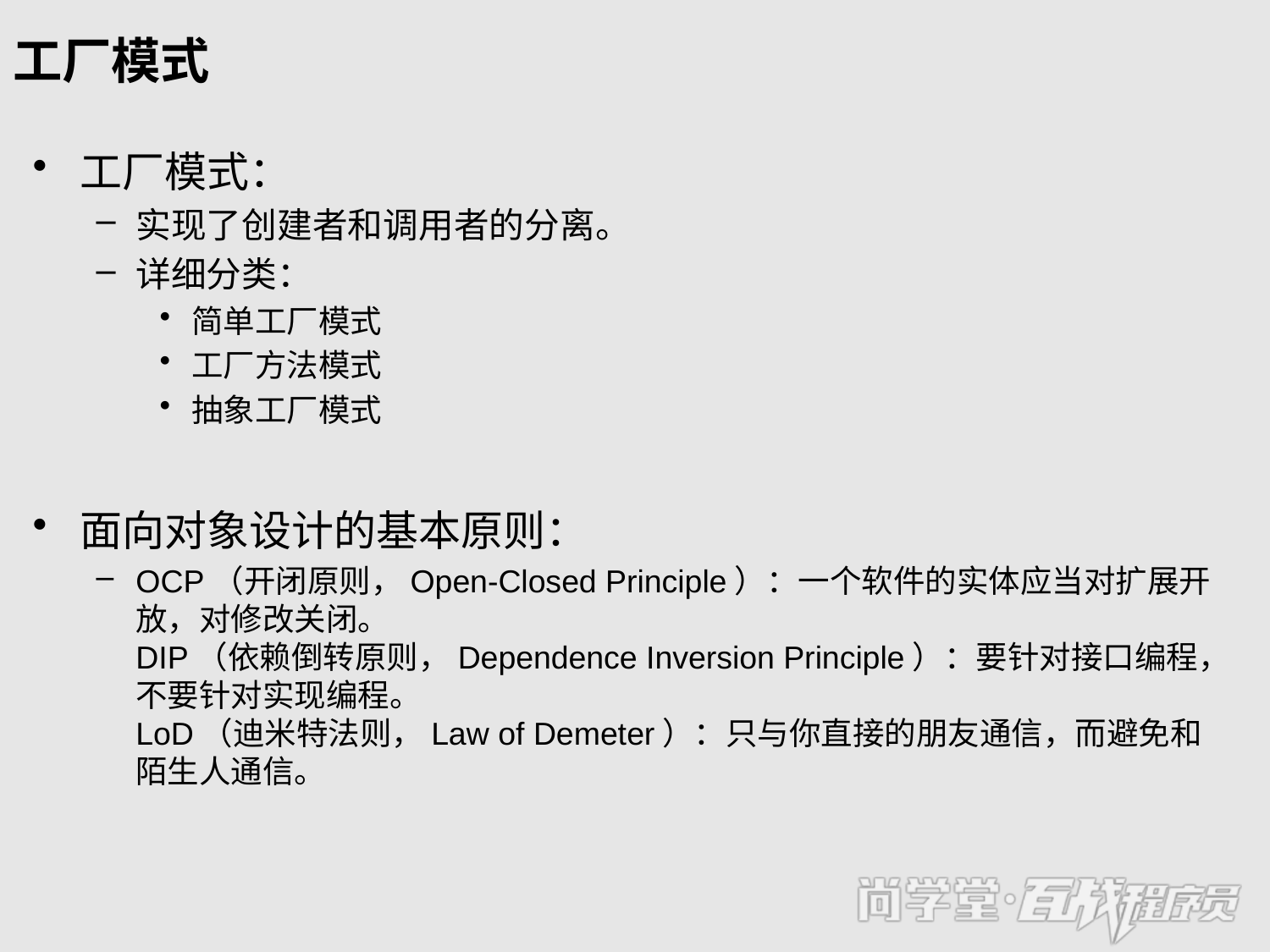

# 工厂模式
工厂模式：
实现了创建者和调用者的分离。
详细分类：
简单工厂模式
工厂方法模式
抽象工厂模式

面向对象设计的基本原则：
OCP（开闭原则，Open-Closed Principle）：一个软件的实体应当对扩展开放，对修改关闭。
DIP（依赖倒转原则，Dependence Inversion Principle）：要针对接口编程，不要针对实现编程。
LoD（迪米特法则，Law of Demeter）：只与你直接的朋友通信，而避免和陌生人通信。